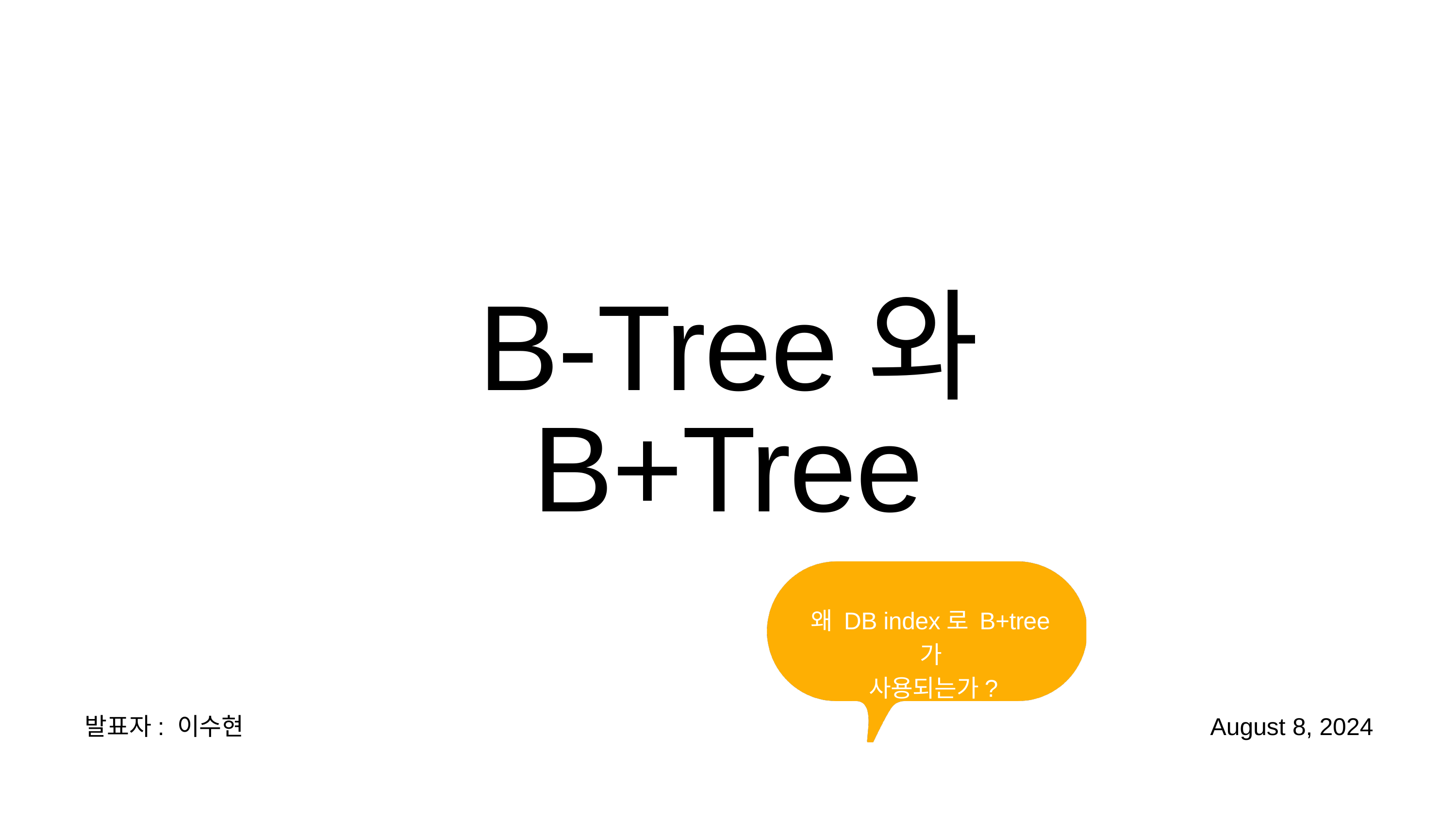

B-Tree와 B+Tree

왜 DB index로 B+tree가
사용되는가?
왜 DB index로 B tree가 사용되는가?
발표자: 이수현
August 8, 2024